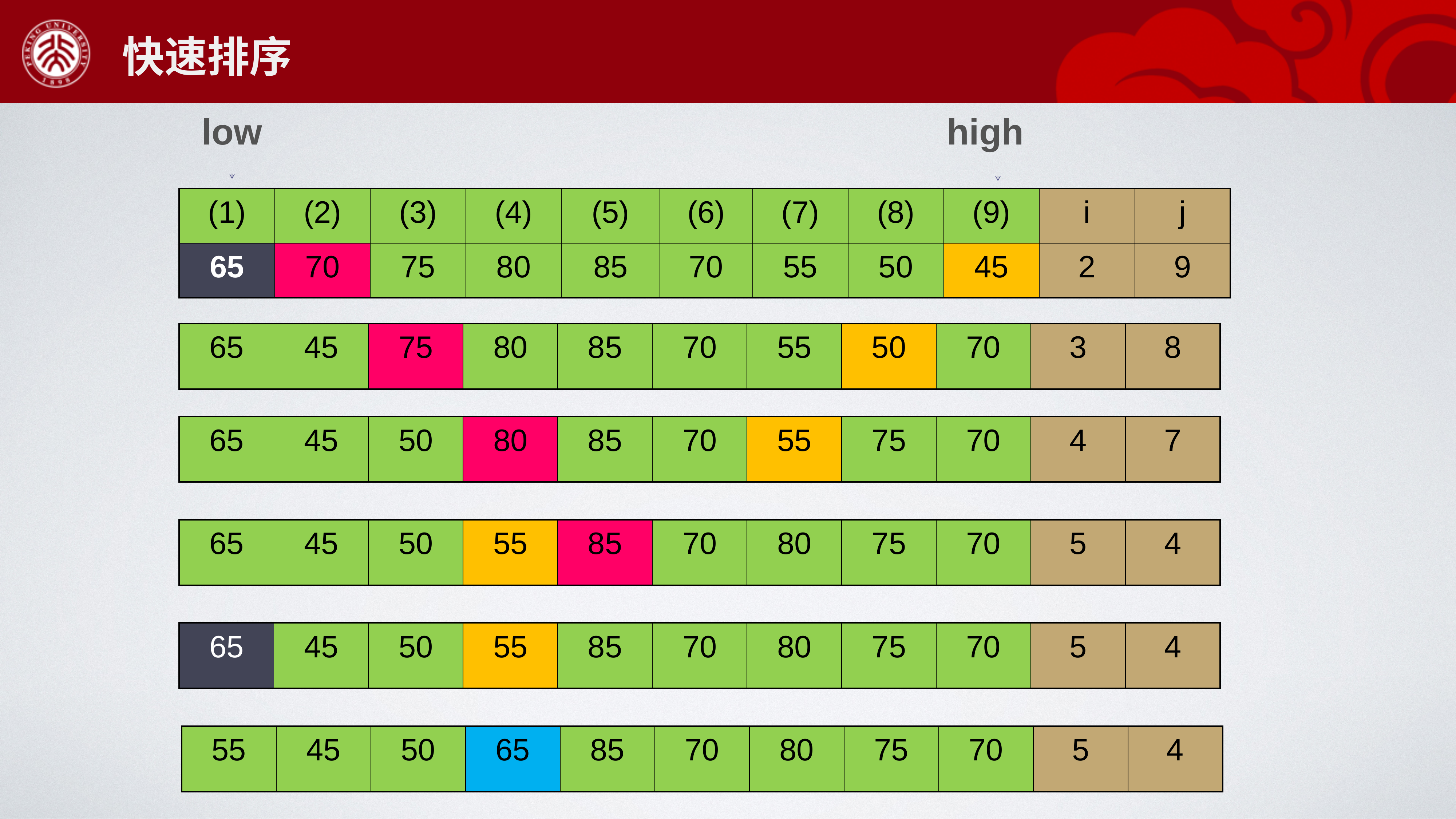

快速排序
low
high
| (1) | (2) | (3) | (4) | (5) | (6) | (7) | (8) | (9) | i | j |
| --- | --- | --- | --- | --- | --- | --- | --- | --- | --- | --- |
| 65 | 70 | 75 | 80 | 85 | 70 | 55 | 50 | 45 | 2 | 9 |
| 65 | 45 | 75 | 80 | 85 | 70 | 55 | 50 | 70 | 3 | 8 |
| --- | --- | --- | --- | --- | --- | --- | --- | --- | --- | --- |
| 65 | 45 | 50 | 80 | 85 | 70 | 55 | 75 | 70 | 4 | 7 |
| --- | --- | --- | --- | --- | --- | --- | --- | --- | --- | --- |
| 65 | 45 | 50 | 55 | 85 | 70 | 80 | 75 | 70 | 5 | 4 |
| --- | --- | --- | --- | --- | --- | --- | --- | --- | --- | --- |
| 65 | 45 | 50 | 55 | 85 | 70 | 80 | 75 | 70 | 5 | 4 |
| --- | --- | --- | --- | --- | --- | --- | --- | --- | --- | --- |
| 55 | 45 | 50 | 65 | 85 | 70 | 80 | 75 | 70 | 5 | 4 |
| --- | --- | --- | --- | --- | --- | --- | --- | --- | --- | --- |